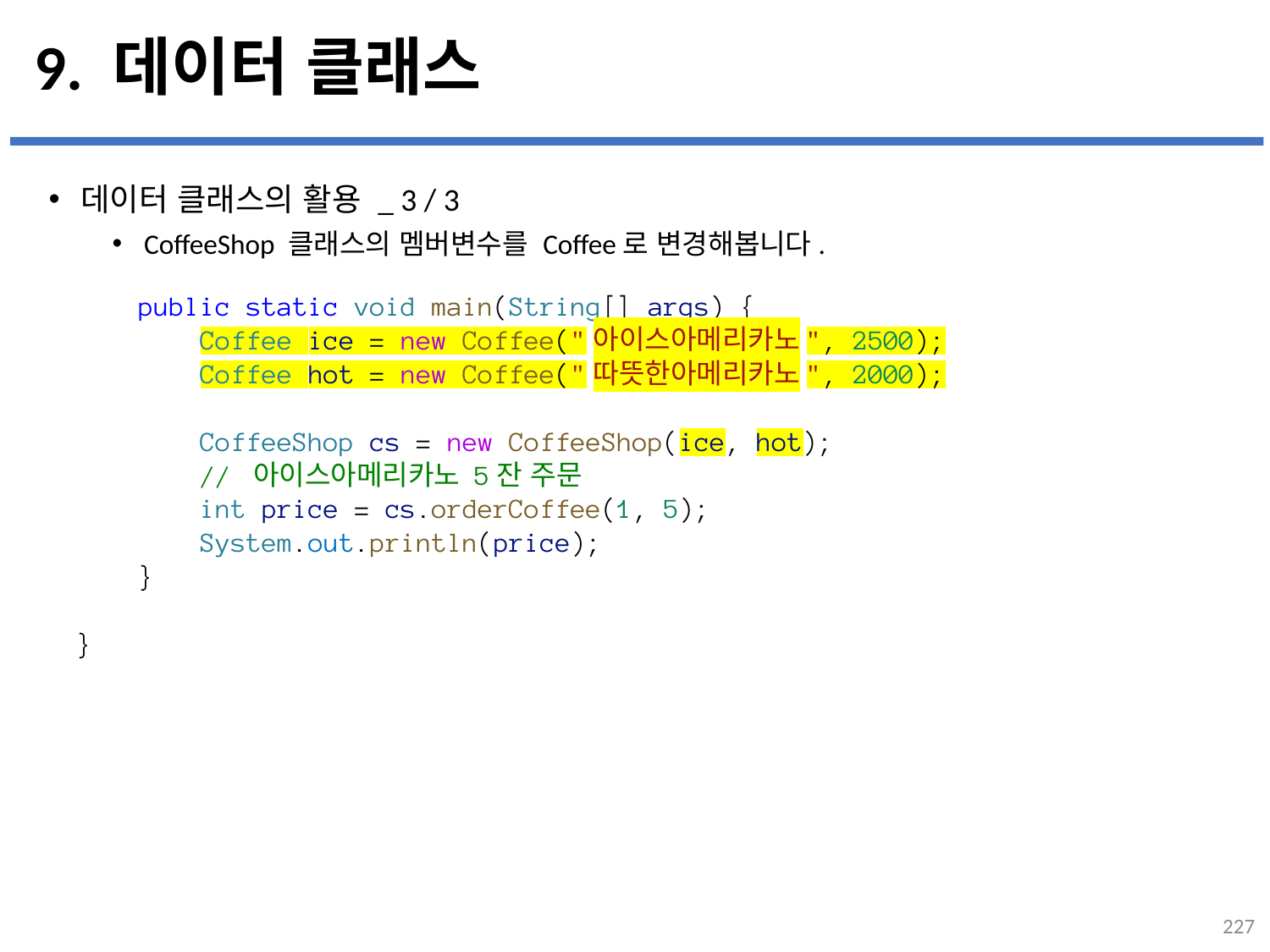

# 9. 데이터 클래스
데이터 클래스의 활용 _ 3 / 3
CoffeeShop 클래스의 멤버변수를 Coffee로 변경해봅니다.
...

설명
    public static void main(String[] args) {
        Coffee ice = new Coffee("아이스아메리카노", 2500);
        Coffee hot = new Coffee("따뜻한아메리카노", 2000);
        CoffeeShop cs = new CoffeeShop(ice, hot);
        // 아이스아메리카노 5잔 주문
        int price = cs.orderCoffee(1, 5);
        System.out.println(price);
    }
}

227